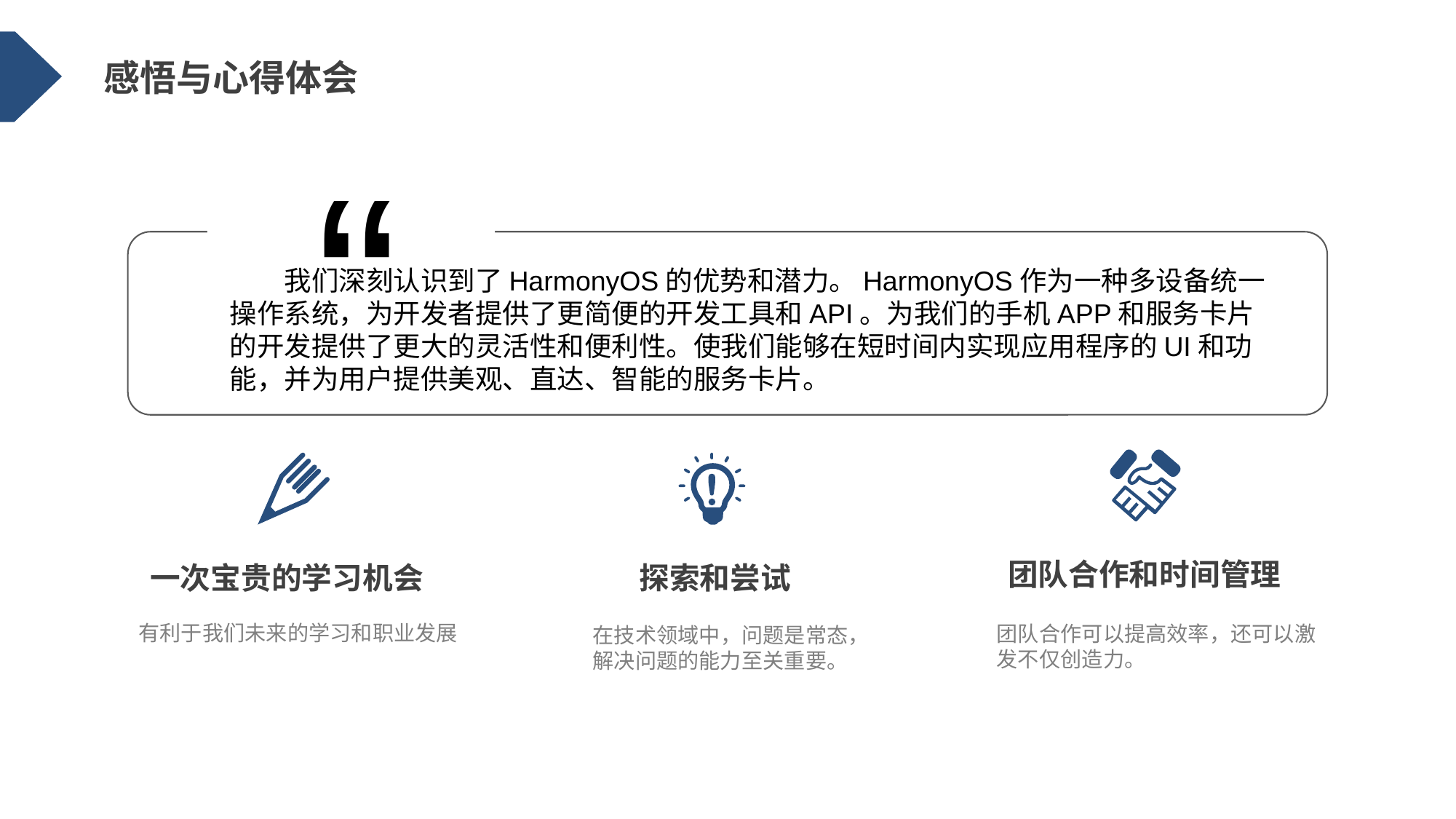

感悟与心得体会
“

我们深刻认识到了HarmonyOS的优势和潜力。HarmonyOS作为一种多设备统一操作系统，为开发者提供了更简便的开发工具和API。为我们的手机APP和服务卡片的开发提供了更大的灵活性和便利性。使我们能够在短时间内实现应用程序的UI和功能，并为用户提供美观、直达、智能的服务卡片。

团队合作和时间管理
探索和尝试
一次宝贵的学习机会
有利于我们未来的学习和职业发展
团队合作可以提高效率，还可以激发不仅创造力。
在技术领域中，问题是常态，解决问题的能力至关重要。